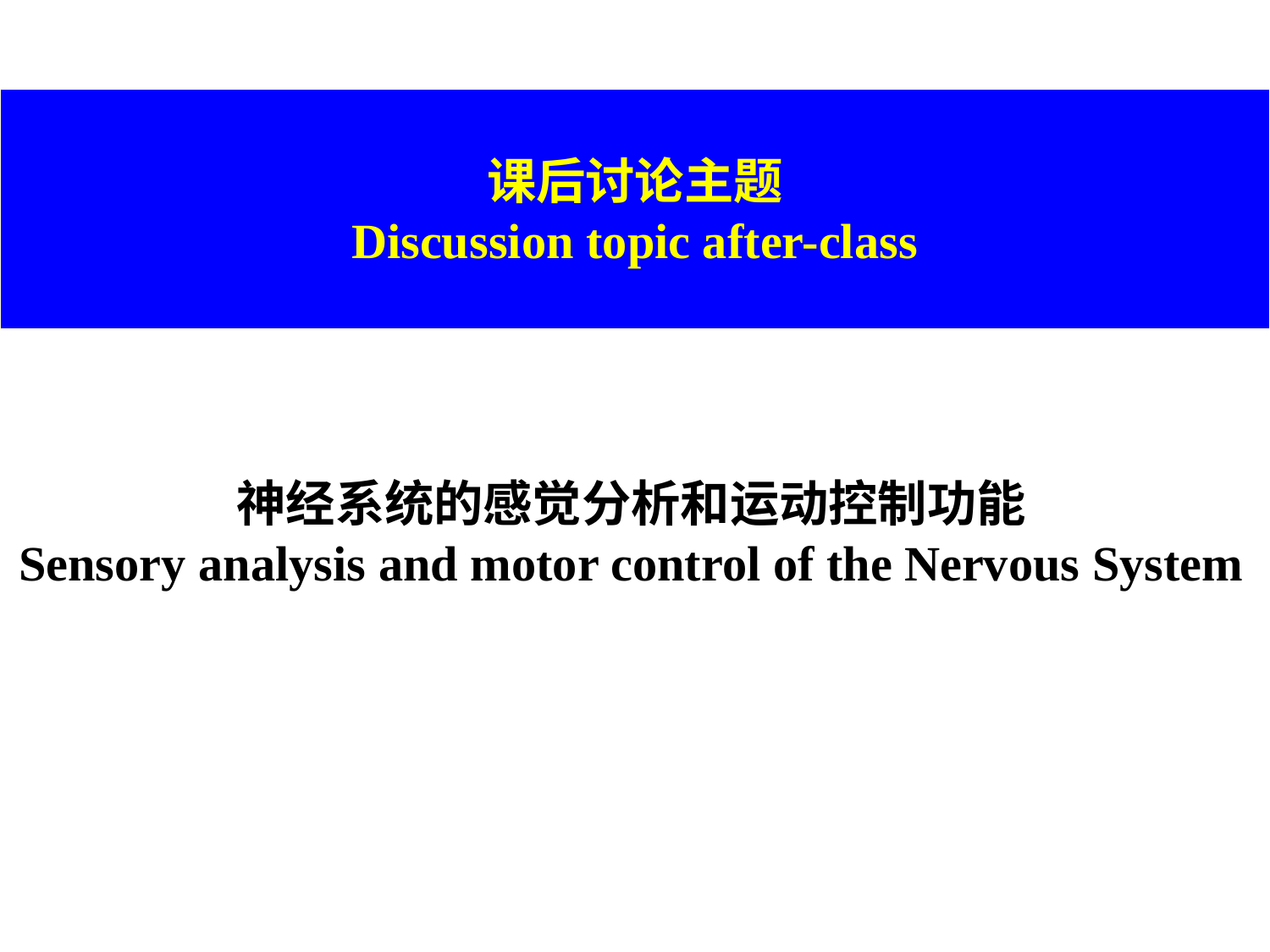

# Struc
课后讨论主题
Discussion topic after-class
神经系统的感觉分析和运动控制功能
Sensory analysis and motor control of the Nervous System